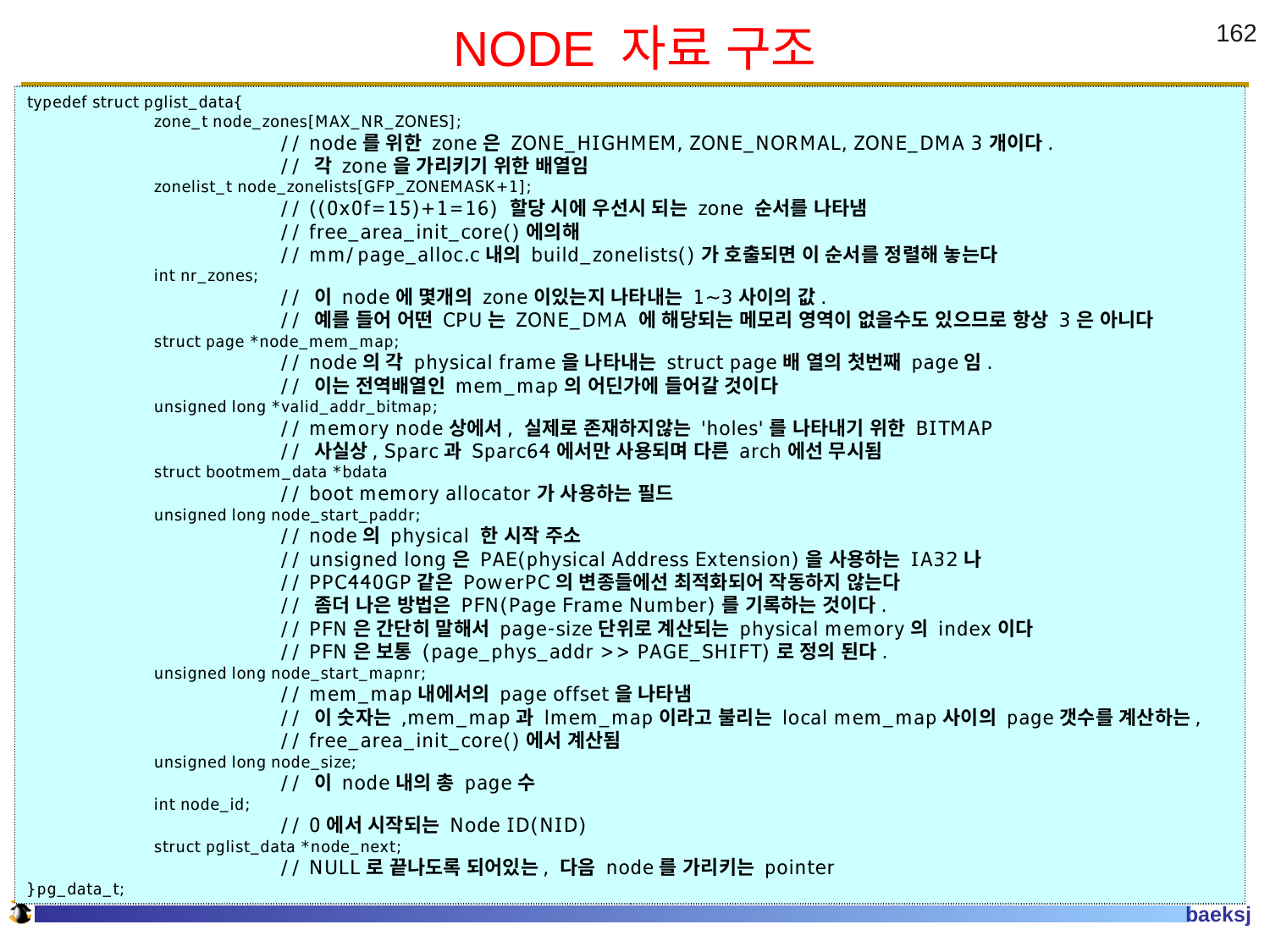

# NODE 자료 구조
162
typedef struct pglist_data{
	zone_t node_zones[MAX_NR_ZONES];
		// node를 위한 zone은 ZONE_HIGHMEM, ZONE_NORMAL, ZONE_DMA 3개이다.
		// 각 zone을 가리키기 위한 배열임
	zonelist_t node_zonelists[GFP_ZONEMASK+1];
		// ((0x0f=15)+1=16) 할당 시에 우선시 되는 zone 순서를 나타냄
		// free_area_init_core()에의해
		// mm/page_alloc.c내의 build_zonelists()가 호출되면 이 순서를 정렬해 놓는다
	int nr_zones;
		// 이 node에 몇개의 zone이있는지 나타내는 1~3사이의 값.
		// 예를 들어 어떤 CPU는 ZONE_DMA 에 해당되는 메모리 영역이 없을수도 있으므로 항상 3은 아니다
	struct page *node_mem_map;
		// node의 각 physical frame을 나타내는 struct page배 열의 첫번째 page임.
		// 이는 전역배열인 mem_map의 어딘가에 들어갈 것이다
	unsigned long *valid_addr_bitmap;
		// memory node상에서, 실제로 존재하지않는 'holes'를 나타내기 위한 BITMAP
		// 사실상, Sparc과 Sparc64에서만 사용되며 다른 arch에선 무시됨
	struct bootmem_data *bdata
		// boot memory allocator가 사용하는 필드
	unsigned long node_start_paddr;
		// node의 physical 한 시작 주소
		// unsigned long은 PAE(physical Address Extension)을 사용하는 IA32나
		// PPC440GP같은 PowerPC의 변종들에선 최적화되어 작동하지 않는다
		// 좀더 나은 방법은 PFN(Page Frame Number)를 기록하는 것이다.
		// PFN은 간단히 말해서 page-size단위로 계산되는 physical memory의 index이다
		// PFN은 보통 (page_phys_addr >> PAGE_SHIFT)로 정의 된다.
	unsigned long node_start_mapnr;
		// mem_map내에서의 page offset을 나타냄
		// 이 숫자는 ,mem_map과 lmem_map이라고 불리는 local mem_map사이의 page갯수를 계산하는,
		// free_area_init_core()에서 계산됨
	unsigned long node_size;
		// 이 node내의 총 page수
	int node_id;
		// 0에서 시작되는 Node ID(NID)
	struct pglist_data *node_next;
		// NULL로 끝나도록 되어있는, 다음 node를 가리키는 pointer
}pg_data_t;